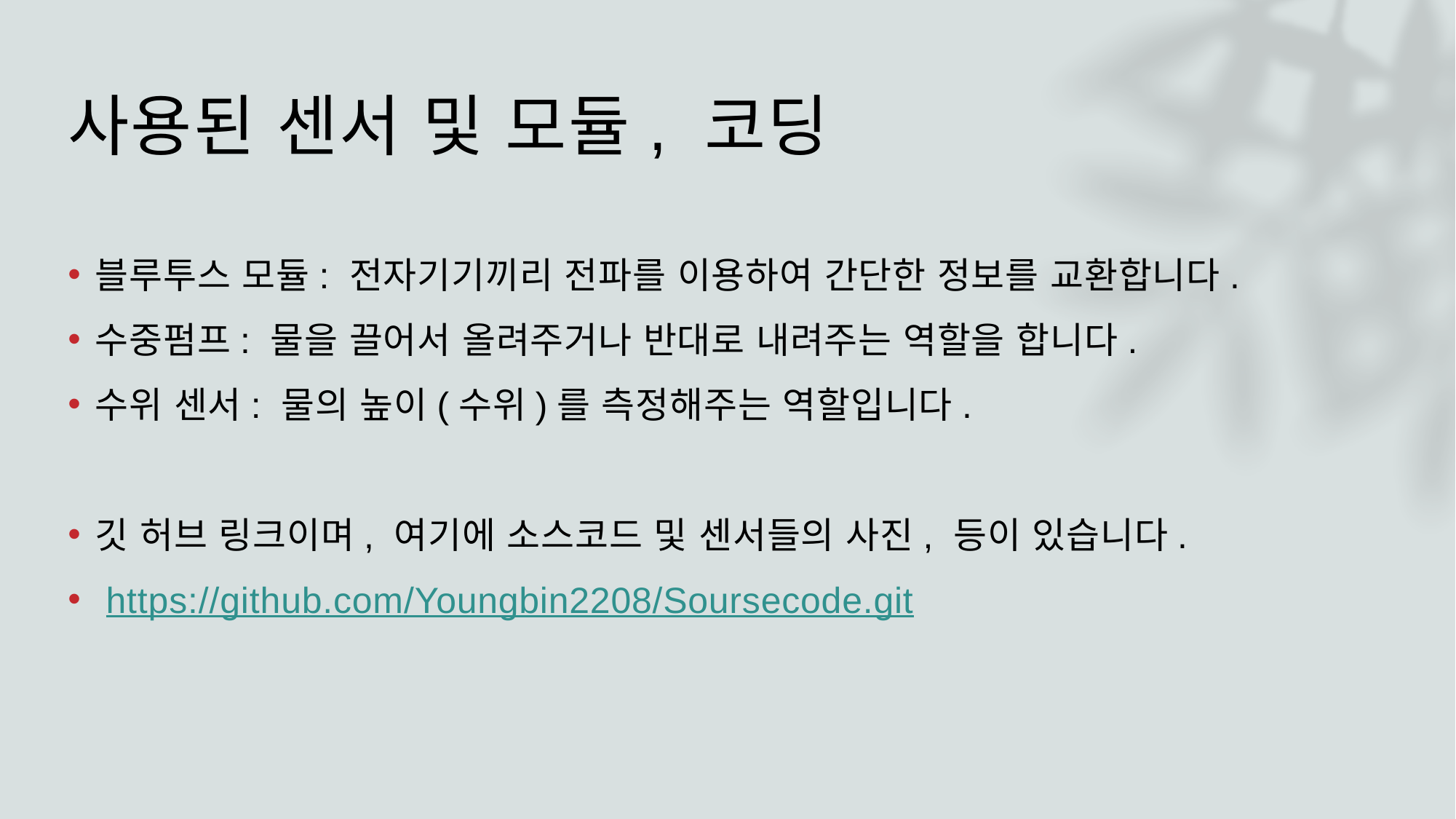

# 사용된 센서 및 모듈, 코딩
블루투스 모듈: 전자기기끼리 전파를 이용하여 간단한 정보를 교환합니다.
수중펌프: 물을 끌어서 올려주거나 반대로 내려주는 역할을 합니다.
수위 센서: 물의 높이(수위)를 측정해주는 역할입니다.

깃 허브 링크이며, 여기에 소스코드 및 센서들의 사진, 등이 있습니다.
 https://github.com/Youngbin2208/Soursecode.git